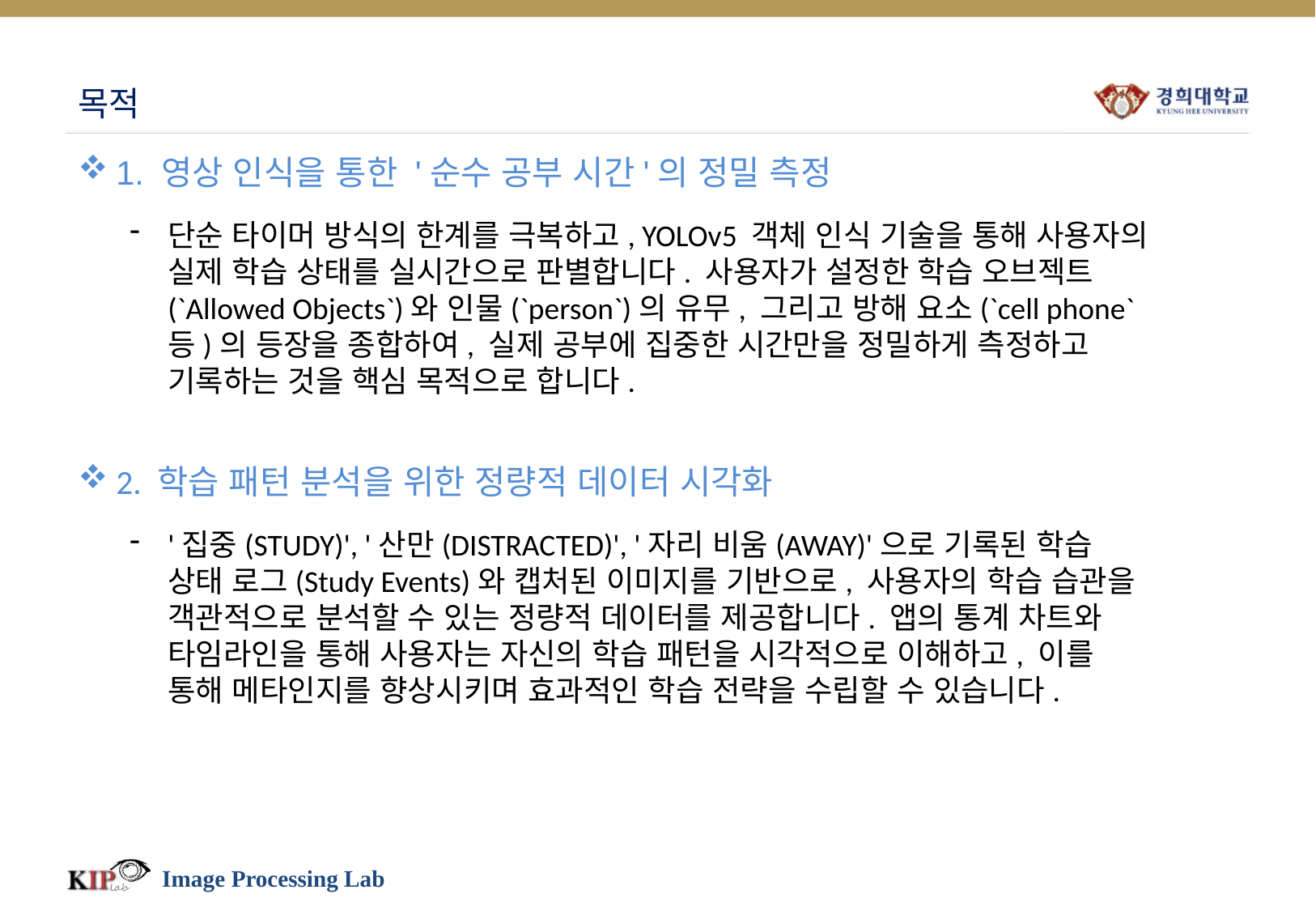

# 목적
1. 영상 인식을 통한 '순수 공부 시간'의 정밀 측정
단순 타이머 방식의 한계를 극복하고, YOLOv5 객체 인식 기술을 통해 사용자의 실제 학습 상태를 실시간으로 판별합니다. 사용자가 설정한 학습 오브젝트(`Allowed Objects`)와 인물(`person`)의 유무, 그리고 방해 요소(`cell phone` 등)의 등장을 종합하여, 실제 공부에 집중한 시간만을 정밀하게 측정하고 기록하는 것을 핵심 목적으로 합니다.

2. 학습 패턴 분석을 위한 정량적 데이터 시각화
'집중(STUDY)', '산만(DISTRACTED)', '자리 비움(AWAY)'으로 기록된 학습 상태 로그(Study Events)와 캡처된 이미지를 기반으로, 사용자의 학습 습관을 객관적으로 분석할 수 있는 정량적 데이터를 제공합니다. 앱의 통계 차트와 타임라인을 통해 사용자는 자신의 학습 패턴을 시각적으로 이해하고, 이를 통해 메타인지를 향상시키며 효과적인 학습 전략을 수립할 수 있습니다.
Image Processing Lab